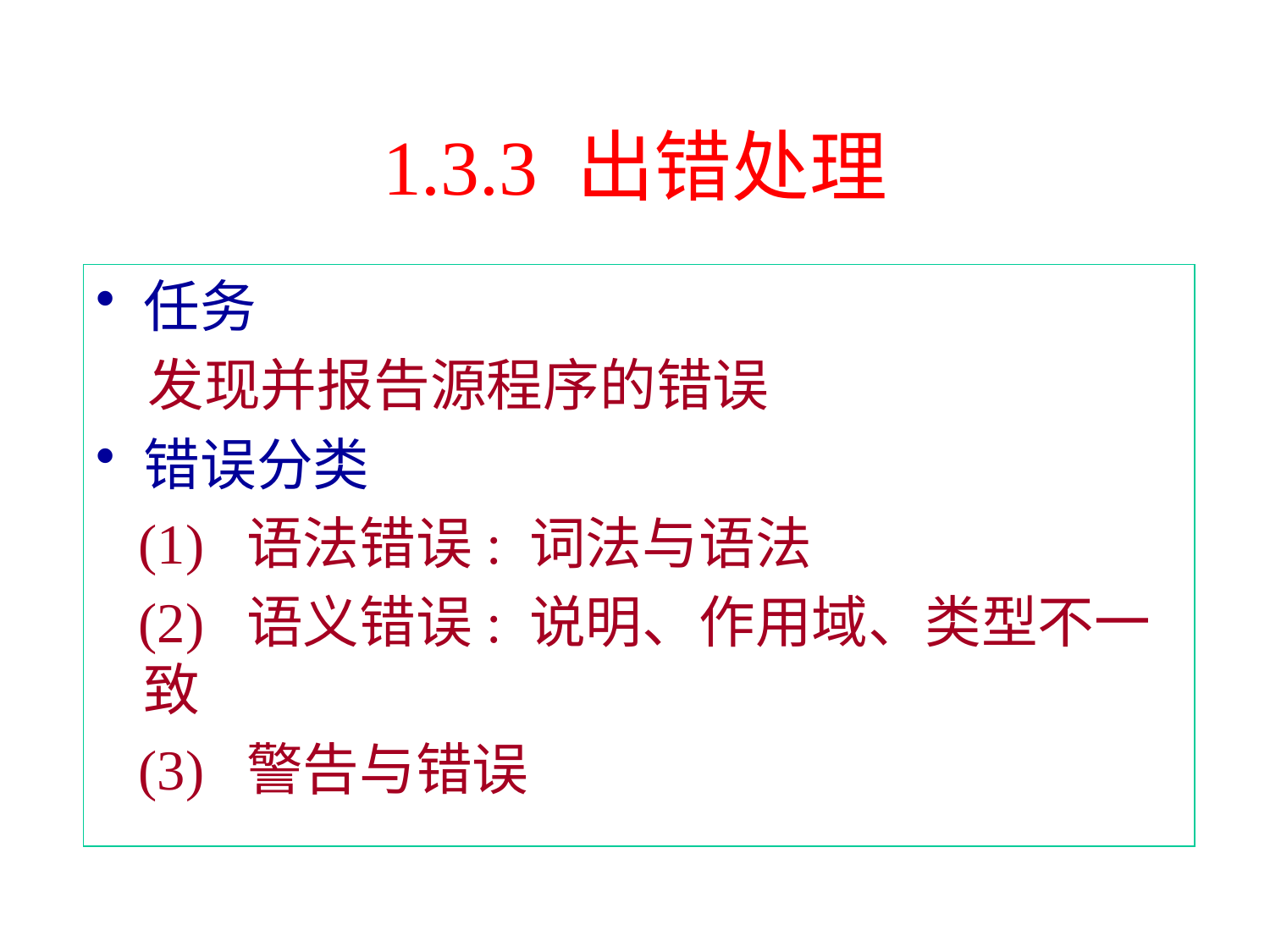

# 1.3.3 出错处理
任务
   发现并报告源程序的错误
错误分类
   (1)  语法错误: 词法与语法
   (2)  语义错误: 说明、作用域、类型不一致
   (3)  警告与错误